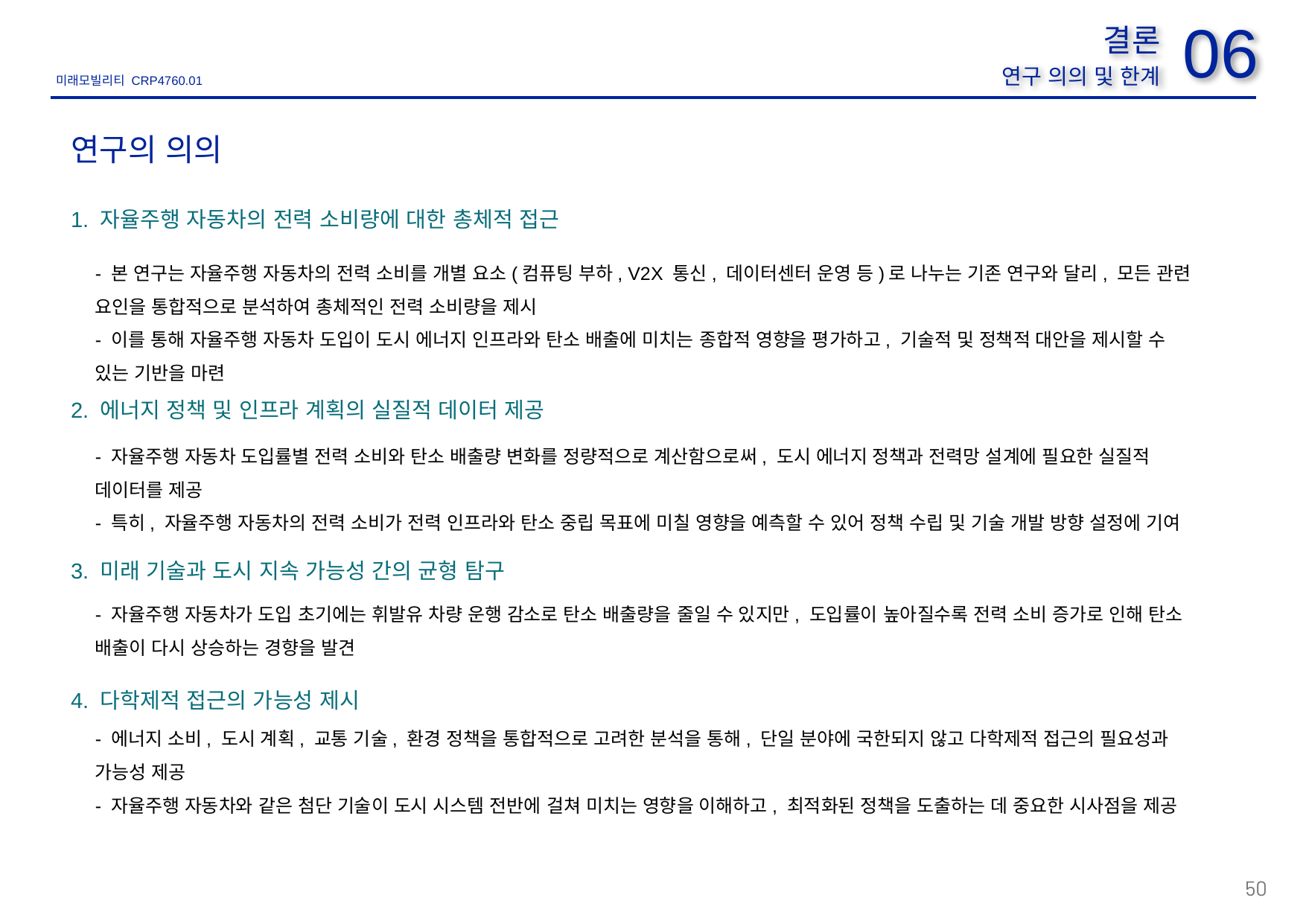

사진 대상지가 아닌 검토범위가 들어간 사진으로 교체
06
결론
연구 의의 및 한계
연구의 의의
1. 자율주행 자동차의 전력 소비량에 대한 총체적 접근

- 본 연구는 자율주행 자동차의 전력 소비를 개별 요소(컴퓨팅 부하, V2X 통신, 데이터센터 운영 등)로 나누는 기존 연구와 달리, 모든 관련 요인을 통합적으로 분석하여 총체적인 전력 소비량을 제시
- 이를 통해 자율주행 자동차 도입이 도시 에너지 인프라와 탄소 배출에 미치는 종합적 영향을 평가하고, 기술적 및 정책적 대안을 제시할 수 있는 기반을 마련
2. 에너지 정책 및 인프라 계획의 실질적 데이터 제공
- 자율주행 자동차 도입률별 전력 소비와 탄소 배출량 변화를 정량적으로 계산함으로써, 도시 에너지 정책과 전력망 설계에 필요한 실질적 데이터를 제공
- 특히, 자율주행 자동차의 전력 소비가 전력 인프라와 탄소 중립 목표에 미칠 영향을 예측할 수 있어 정책 수립 및 기술 개발 방향 설정에 기여
3. 미래 기술과 도시 지속 가능성 간의 균형 탐구
- 자율주행 자동차가 도입 초기에는 휘발유 차량 운행 감소로 탄소 배출량을 줄일 수 있지만, 도입률이 높아질수록 전력 소비 증가로 인해 탄소 배출이 다시 상승하는 경향을 발견
4. 다학제적 접근의 가능성 제시
- 에너지 소비, 도시 계획, 교통 기술, 환경 정책을 통합적으로 고려한 분석을 통해, 단일 분야에 국한되지 않고 다학제적 접근의 필요성과 가능성 제공
- 자율주행 자동차와 같은 첨단 기술이 도시 시스템 전반에 걸쳐 미치는 영향을 이해하고, 최적화된 정책을 도출하는 데 중요한 시사점을 제공
50